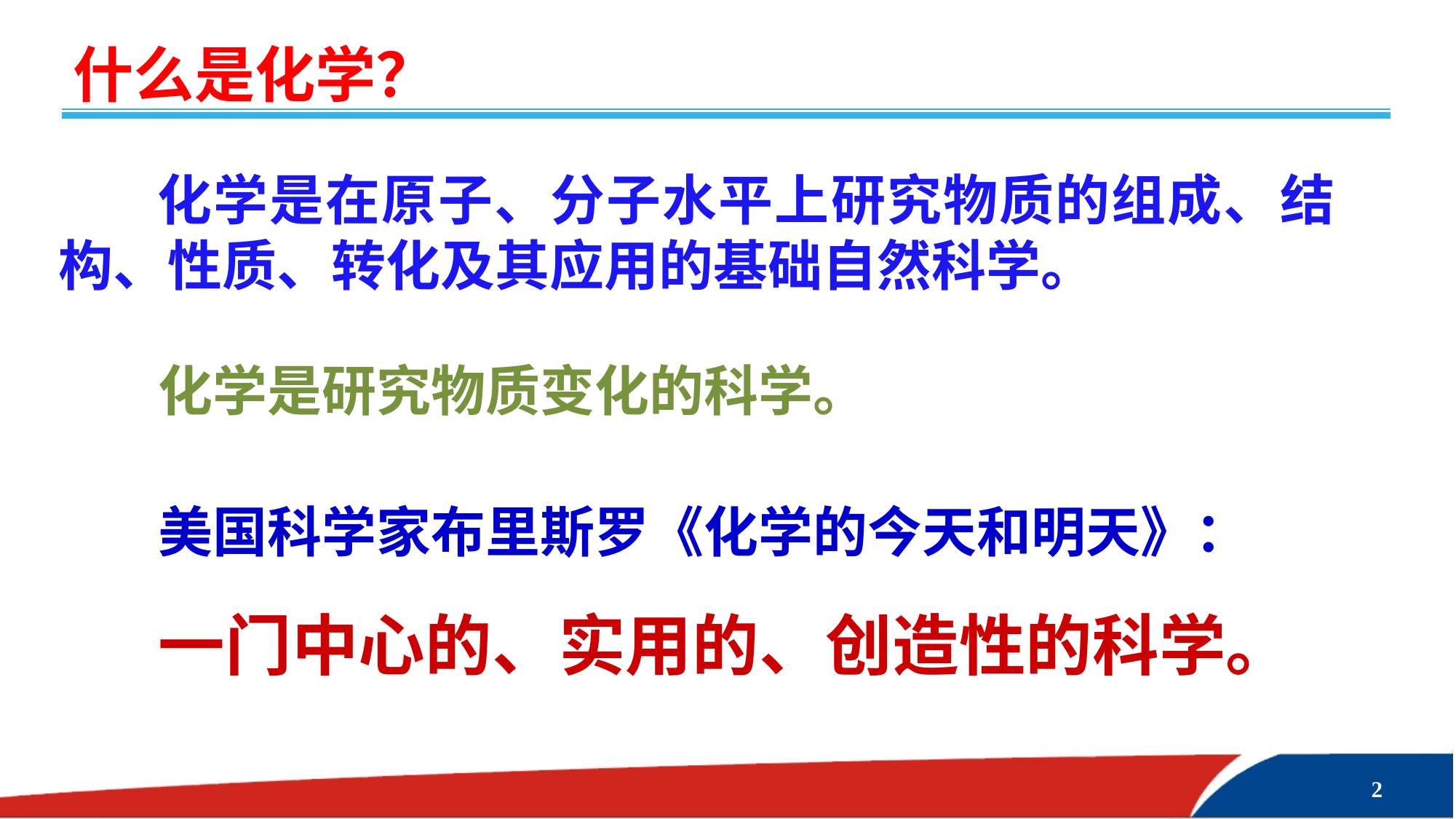

# 什么是化学？
      化学是在原子、分子水平上研究物质的组成、结构、性质、转化及其应用的基础自然科学。
化学是研究物质变化的科学。
美国科学家布里斯罗《化学的今天和明天》：
一门中心的、实用的、创造性的科学。